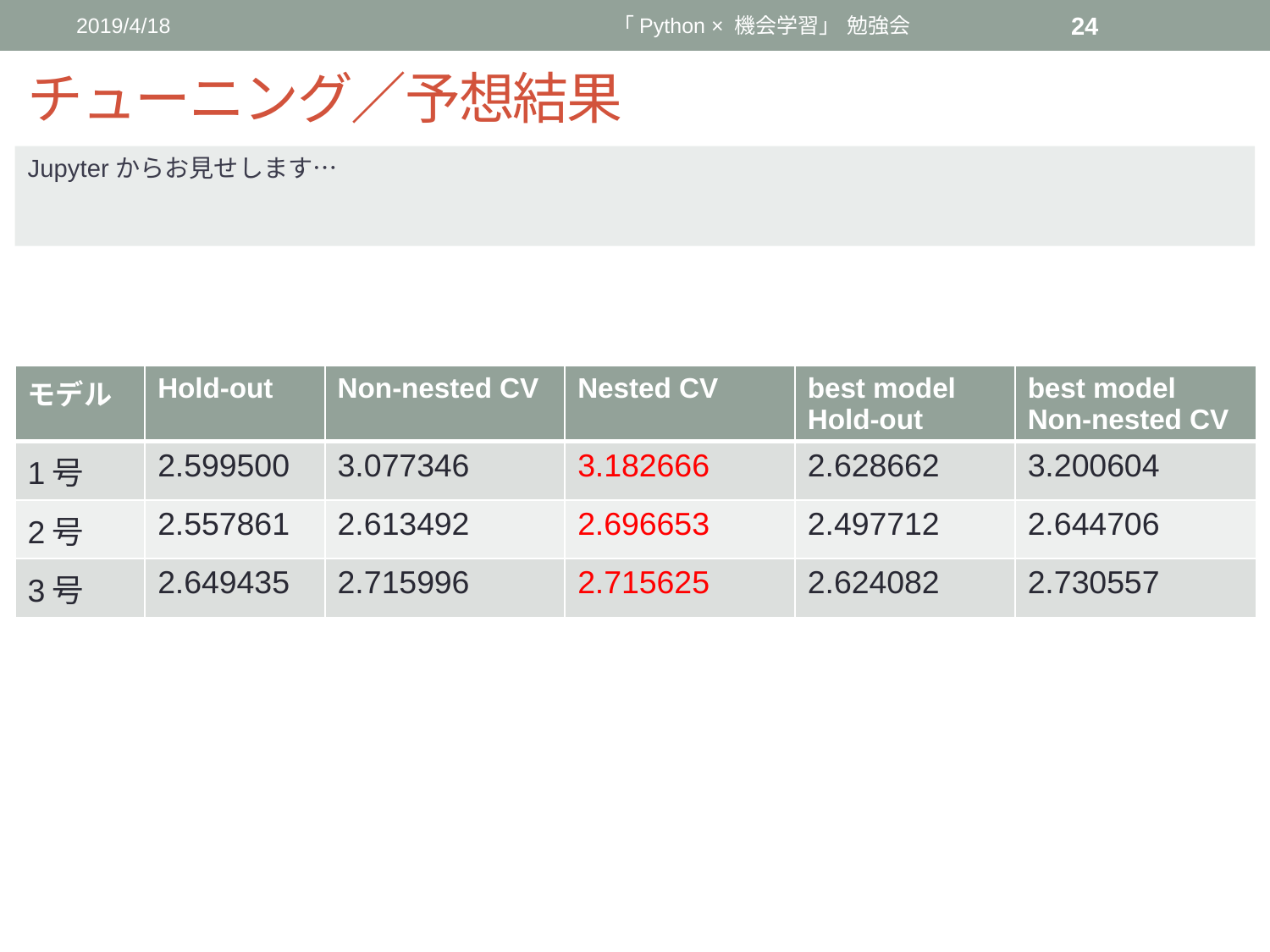

2019/4/18
「Python × 機会学習」 勉強会
24
# チューニング／予想結果
Jupyterからお見せします…

| モデル | Hold-out | Non-nested CV | Nested CV | best model Hold-out | best model Non-nested CV |
| --- | --- | --- | --- | --- | --- |
| 1号 | 2.599500 | 3.077346 | 3.182666 | 2.628662 | 3.200604 |
| 2号 | 2.557861 | 2.613492 | 2.696653 | 2.497712 | 2.644706 |
| 3号 | 2.649435 | 2.715996 | 2.715625 | 2.624082 | 2.730557 |